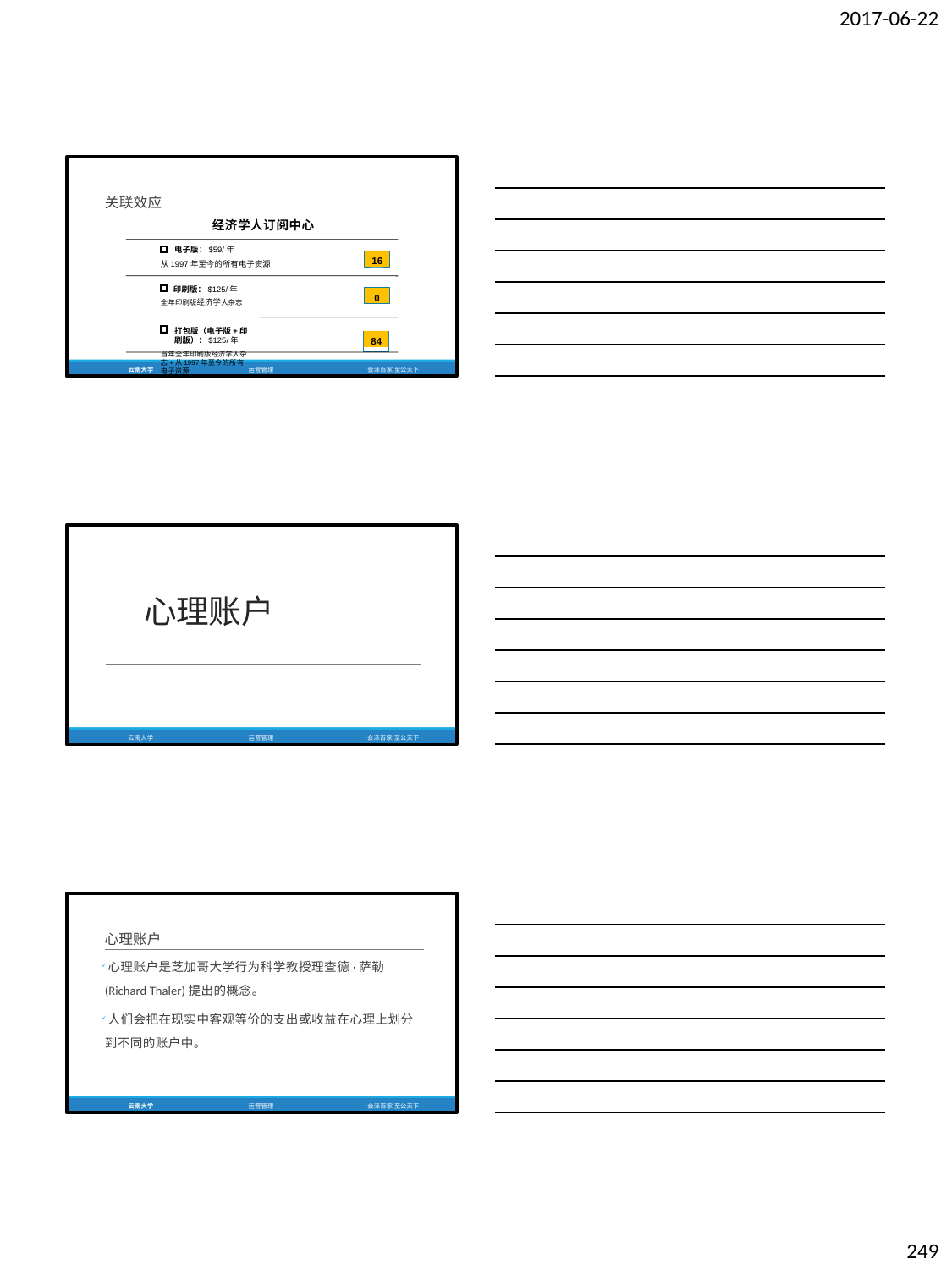

2017-06-22

关联效应

经济学人订阅中心
电子版：$59/年
从1997年至今的所有电子资源

印刷版：$125/年
全年印刷版经济学人杂志

打包版（电子版+印刷版）：$125/年
当年全年印刷版经济学人杂志+从1997年至今的所有电子资源

16

0

84

云南大学
运营管理
会泽百家 至公天下

心理账户

云南大学
运营管理
会泽百家 至公天下

心理账户
心理账户是芝加哥大学行为科学教授理查德·萨勒
(Richard Thaler)提出的概念。

人们会把在现实中客观等价的支出或收益在心理上划分
到不同的账户中。

云南大学
运营管理
会泽百家 至公天下

249